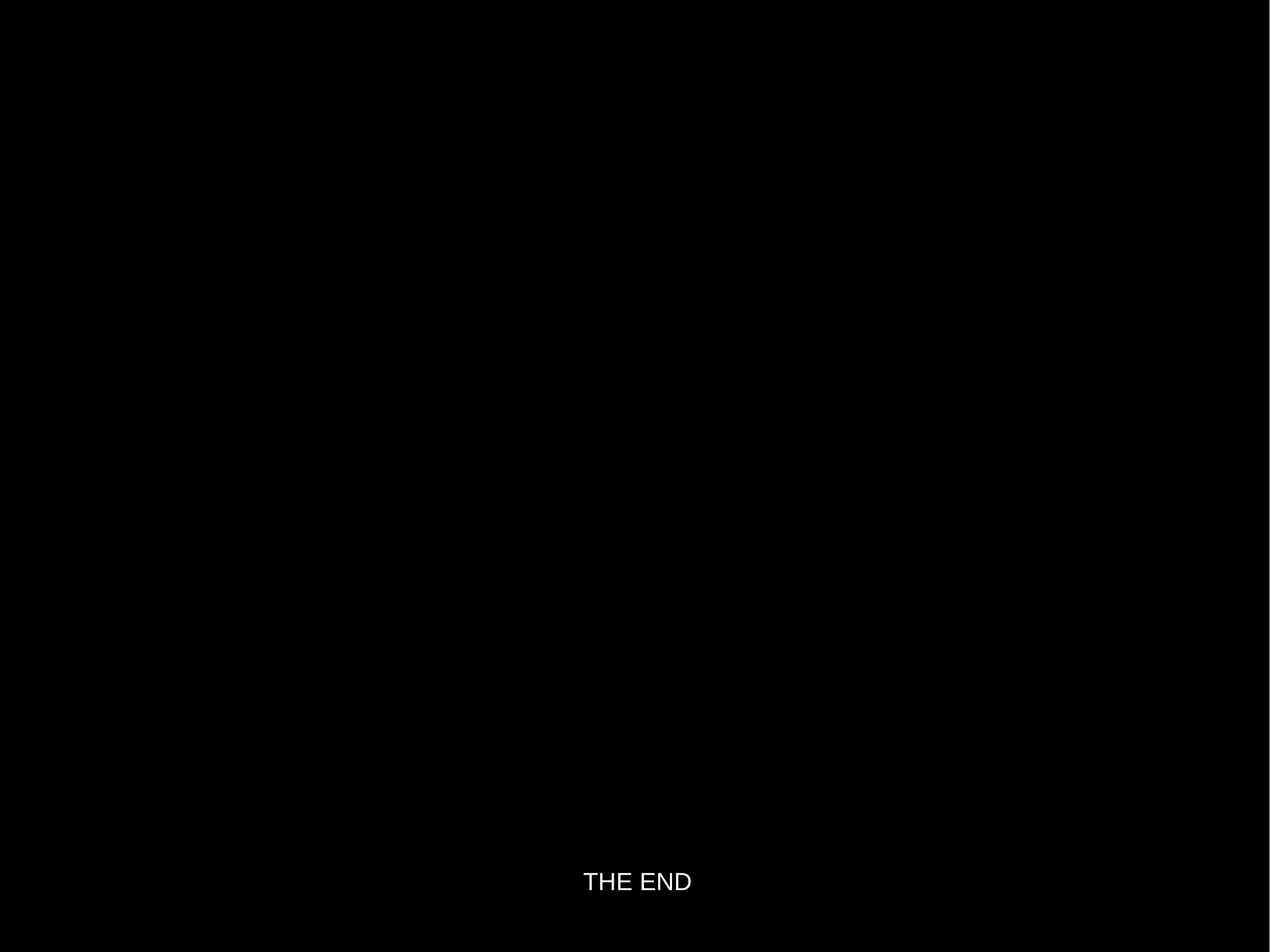

THE END
기획
조장
조원
조원
조원
조원
조원
3조
장진영
윤지봉
임채원
정경화
조아라
조혜승
감사합니다